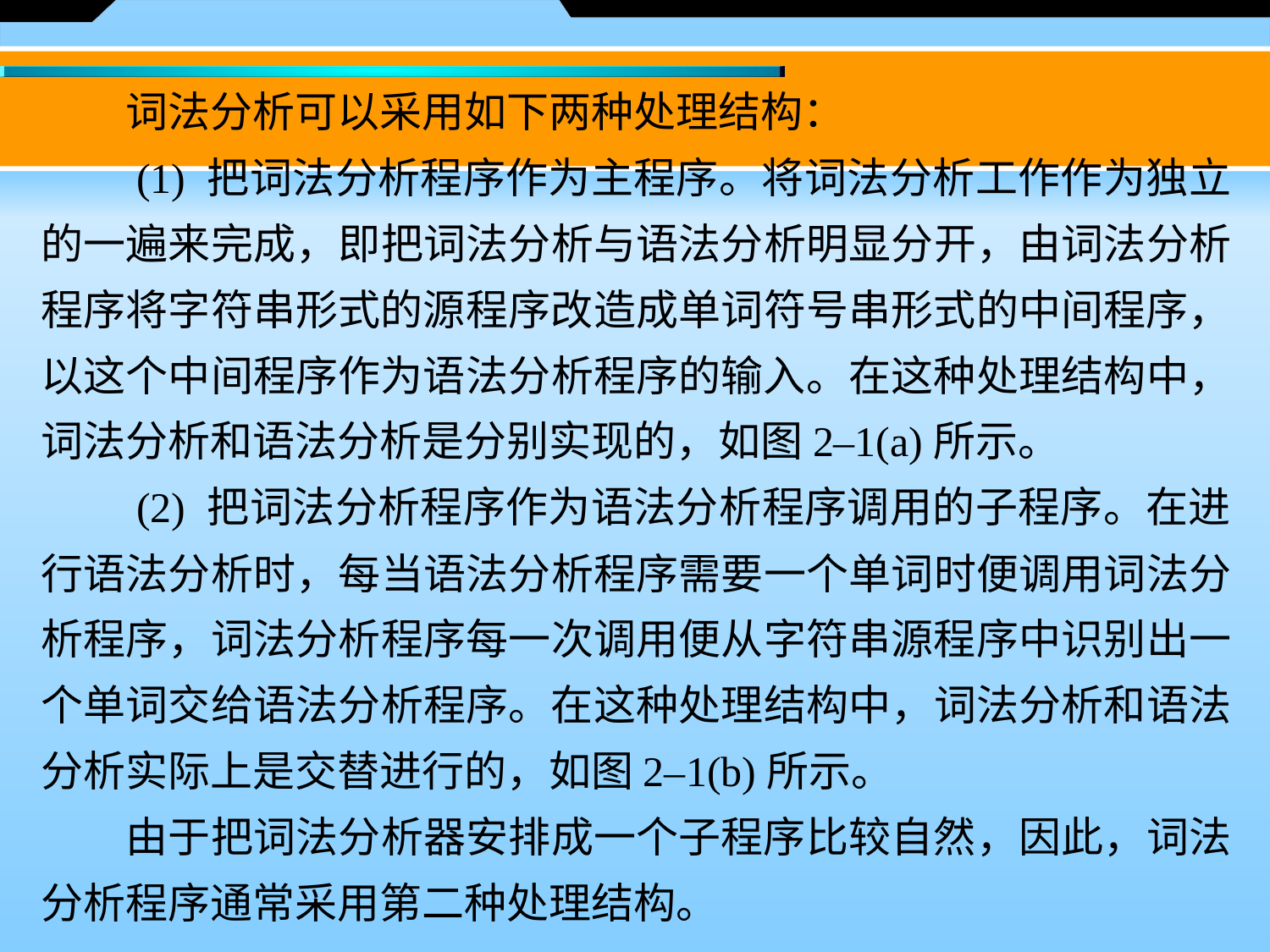

词法分析可以采用如下两种处理结构：
　　(1) 把词法分析程序作为主程序。将词法分析工作作为独立的一遍来完成，即把词法分析与语法分析明显分开，由词法分析程序将字符串形式的源程序改造成单词符号串形式的中间程序，以这个中间程序作为语法分析程序的输入。在这种处理结构中，词法分析和语法分析是分别实现的，如图2–1(a)所示。
　　(2) 把词法分析程序作为语法分析程序调用的子程序。在进行语法分析时，每当语法分析程序需要一个单词时便调用词法分析程序，词法分析程序每一次调用便从字符串源程序中识别出一个单词交给语法分析程序。在这种处理结构中，词法分析和语法分析实际上是交替进行的，如图2–1(b)所示。
　　由于把词法分析器安排成一个子程序比较自然，因此，词法分析程序通常采用第二种处理结构。